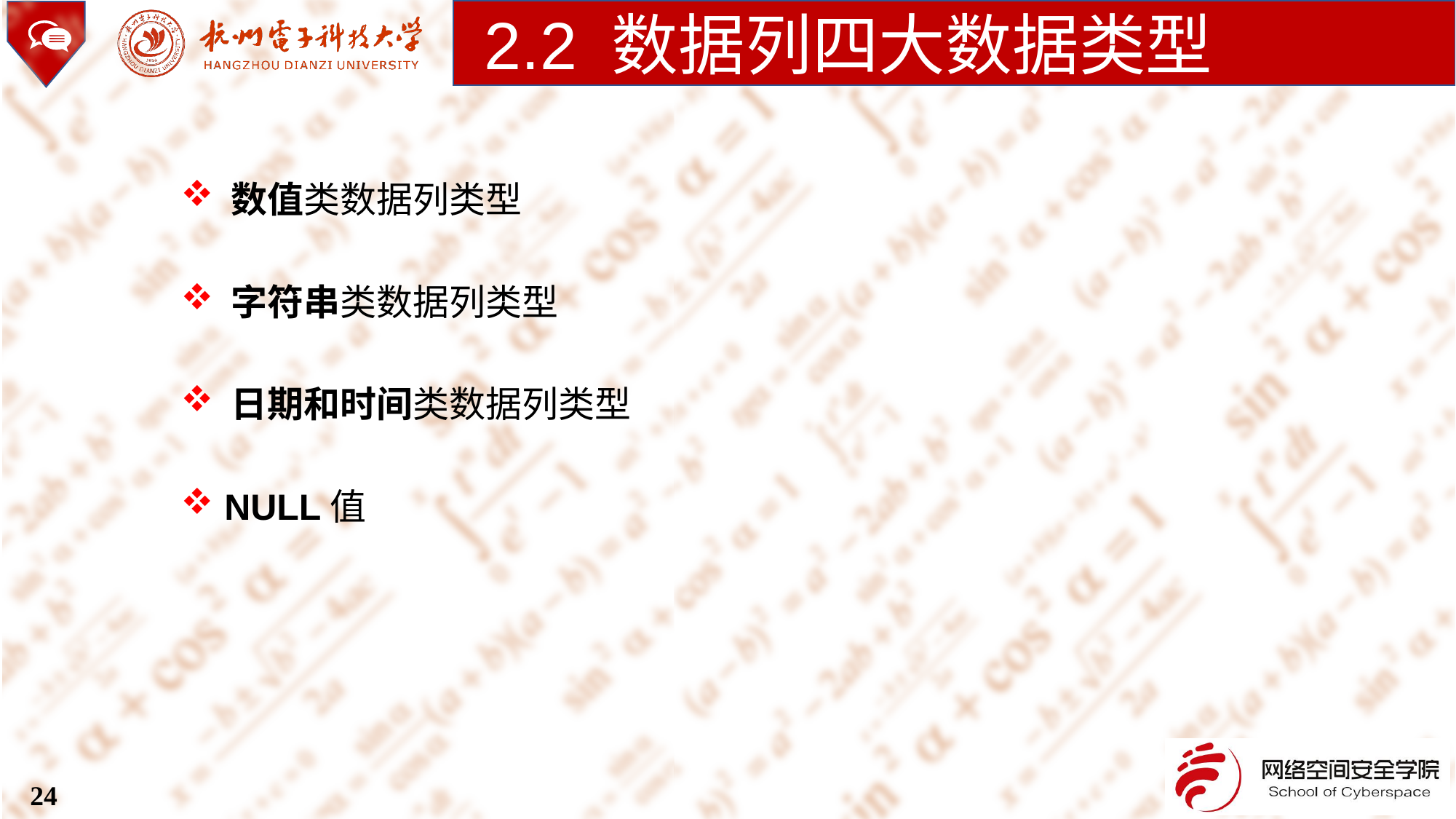

2.2 数据列四大数据类型
 数值类数据列类型
 字符串类数据列类型
 日期和时间类数据列类型
 NULL值

24